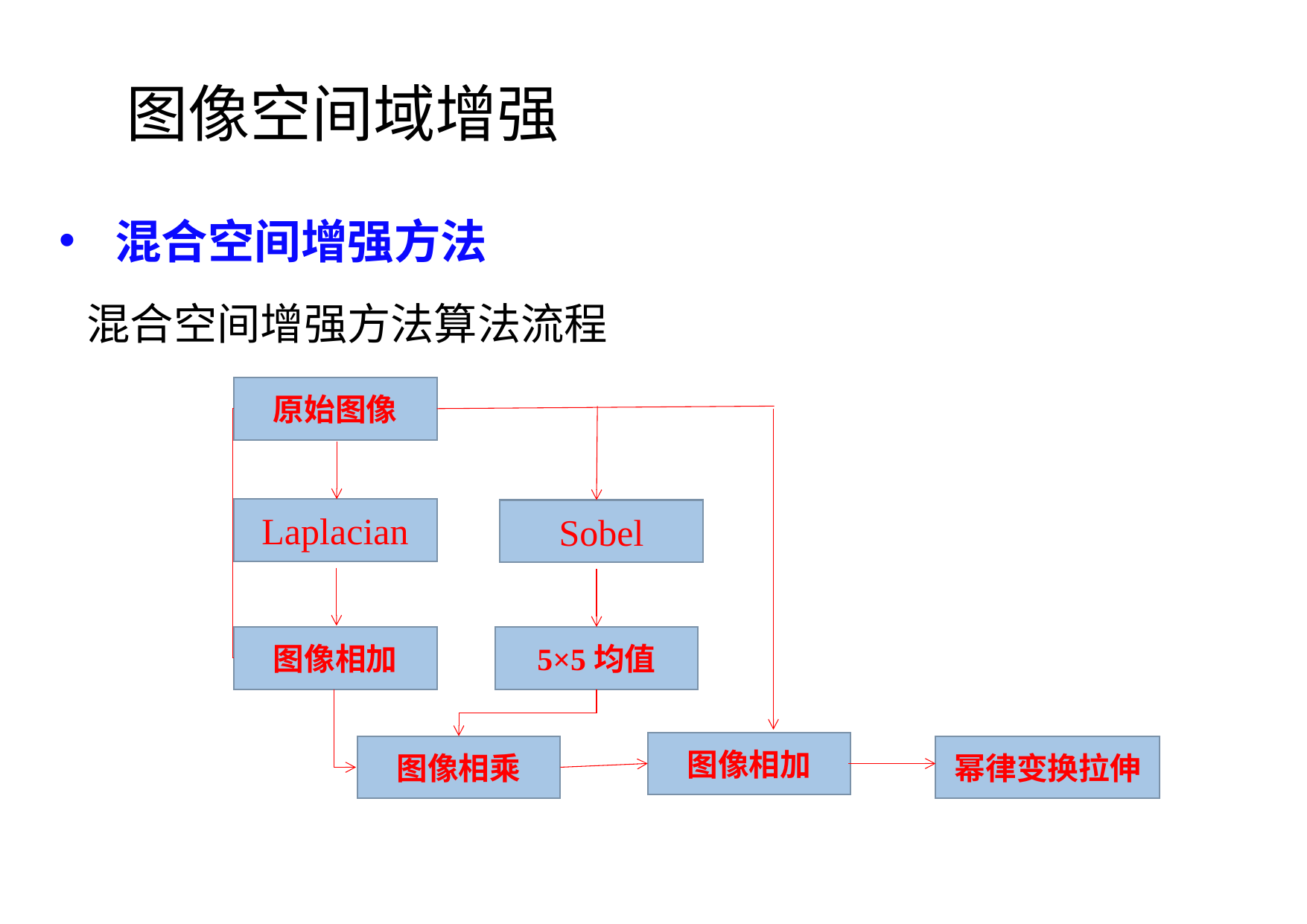

图像空间域增强
混合空间增强方法
混合空间增强方法算法流程
原始图像
Laplacian
Sobel
图像相加
5×5均值
图像相加
图像相乘
幂律变换拉伸